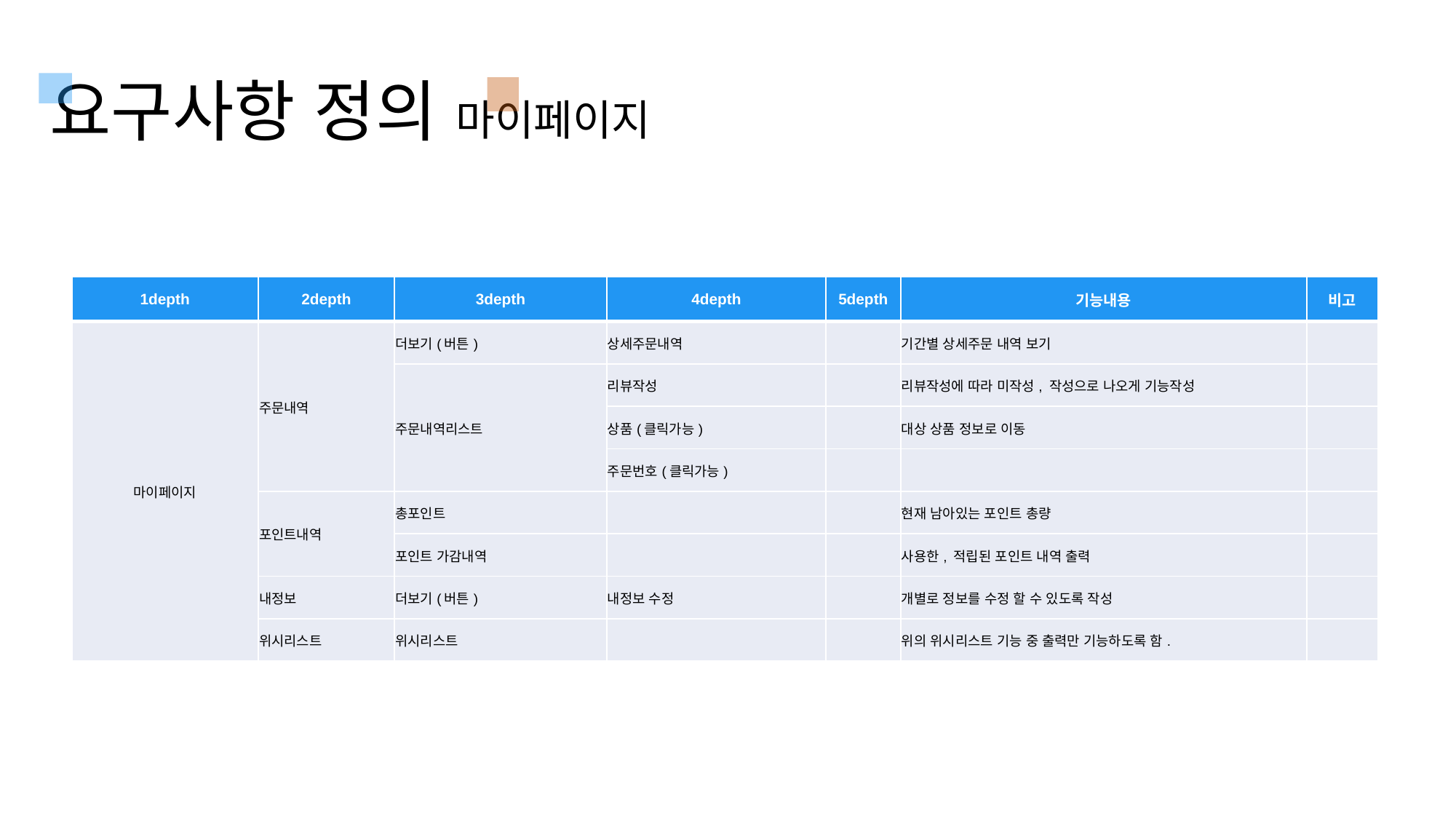

요구사항 정의 마이페이지

| 1depth | 2depth | 3depth | 4depth | 5depth | 기능내용 | 비고 |
| --- | --- | --- | --- | --- | --- | --- |
| 마이페이지 | 주문내역 | 더보기(버튼) | 상세주문내역 |  | 기간별 상세주문 내역 보기 |  |
|  |  | 주문내역리스트 | 리뷰작성 |  | 리뷰작성에 따라 미작성, 작성으로 나오게 기능작성 |  |
|  |  |  | 상품(클릭가능) |  | 대상 상품 정보로 이동 |  |
|  |  |  | 주문번호(클릭가능) |  |  |  |
|  | 포인트내역 | 총포인트 |  |  | 현재 남아있는 포인트 총량 |  |
|  |  | 포인트 가감내역 |  |  | 사용한, 적립된 포인트 내역 출력 |  |
|  | 내정보 | 더보기(버튼) | 내정보 수정 |  | 개별로 정보를 수정 할 수 있도록 작성 |  |
|  | 위시리스트 | 위시리스트 |  |  | 위의 위시리스트 기능 중 출력만 기능하도록 함. |  |